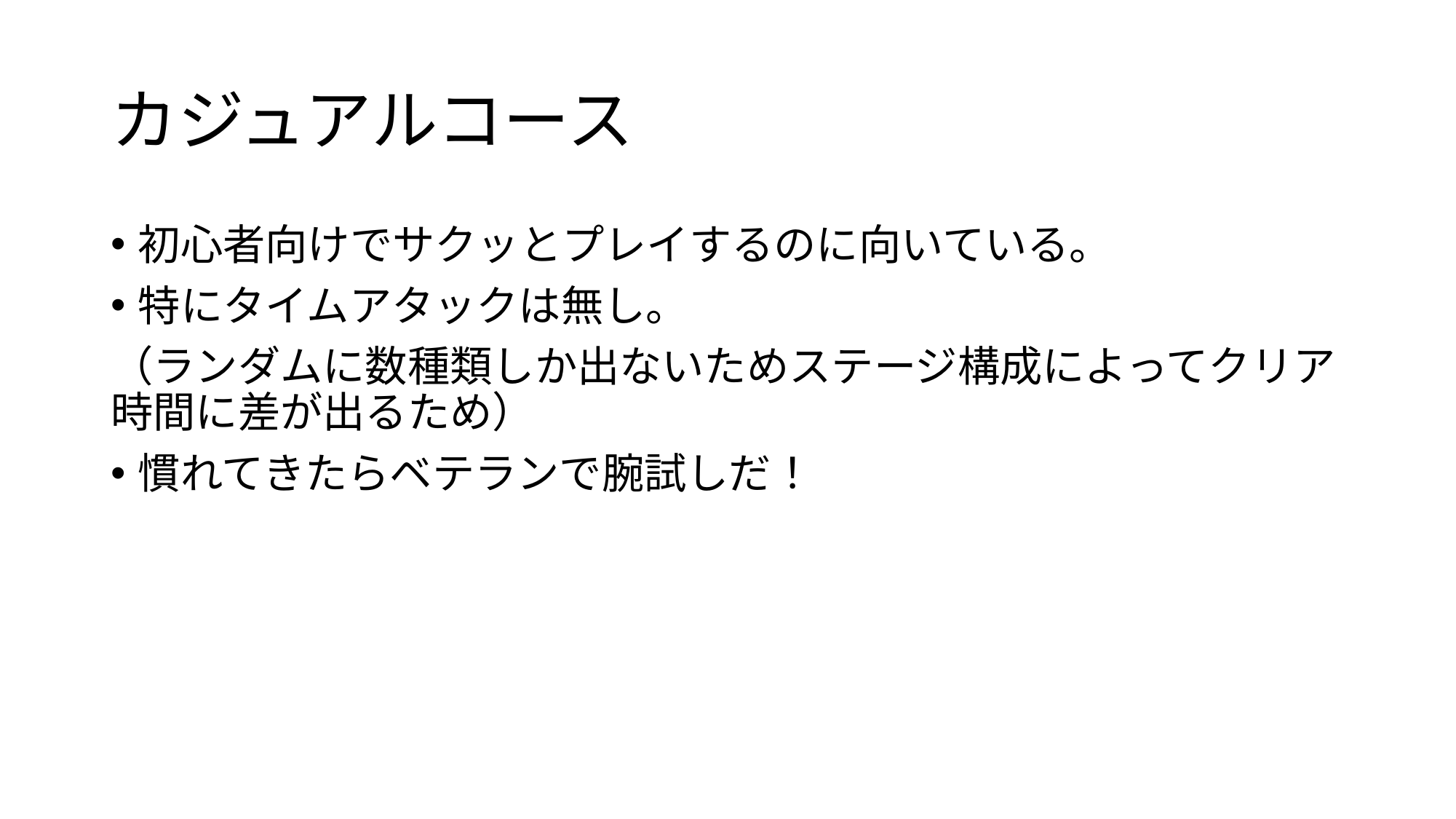

# カジュアルコース
初心者向けでサクッとプレイするのに向いている。
特にタイムアタックは無し。
（ランダムに数種類しか出ないためステージ構成によってクリア時間に差が出るため）
慣れてきたらベテランで腕試しだ！